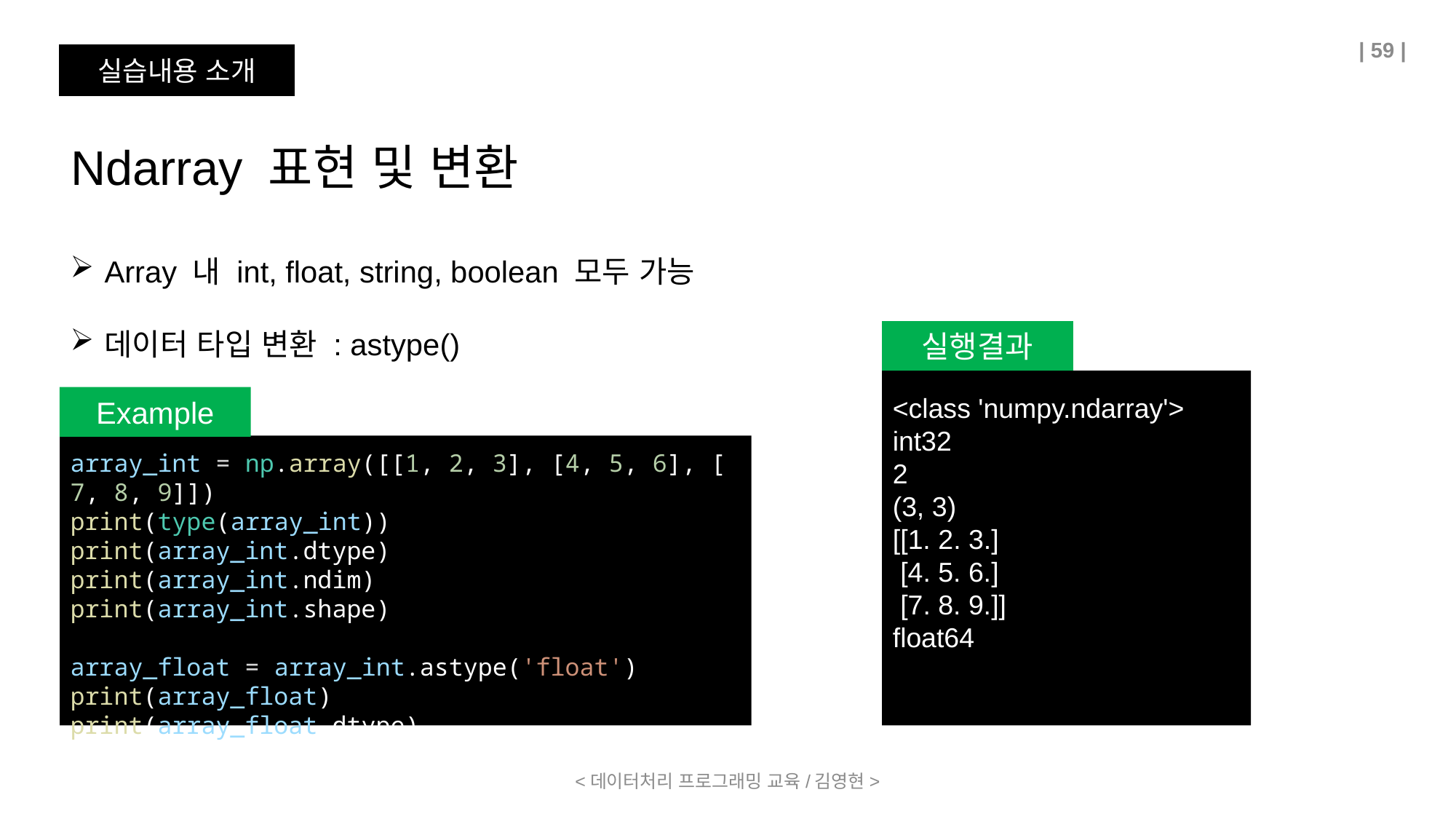

| 59 |
실습내용 소개
Ndarray 표현 및 변환
Array 내 int, float, string, boolean 모두 가능
데이터 타입 변환 : astype()
실행결과

<class 'numpy.ndarray'>
int32
2
(3, 3)
[[1. 2. 3.]
 [4. 5. 6.]
 [7. 8. 9.]]
float64
Example

array_int = np.array([[1, 2, 3], [4, 5, 6], [7, 8, 9]])
print(type(array_int))
print(array_int.dtype)
print(array_int.ndim)
print(array_int.shape)
array_float = array_int.astype('float')
print(array_float)
print(array_float.dtype)
<데이터처리 프로그래밍 교육/김영현>